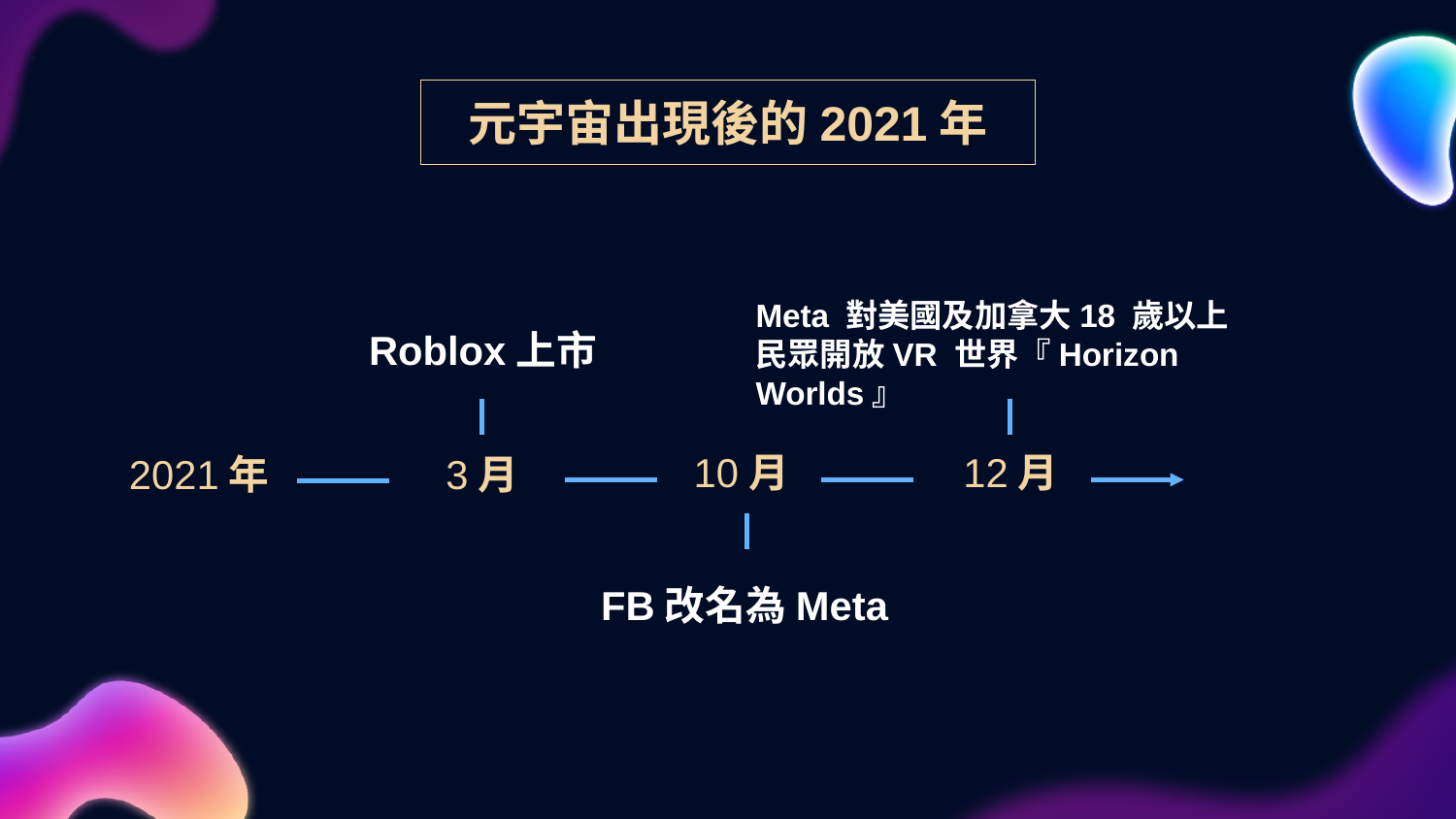

# 元宇宙出現後的2021年
Meta 對美國及加拿大18 歲以上民眾開放VR 世界『Horizon Worlds』
Roblox上市
10月
12月
2021年
3月
FB改名為Meta